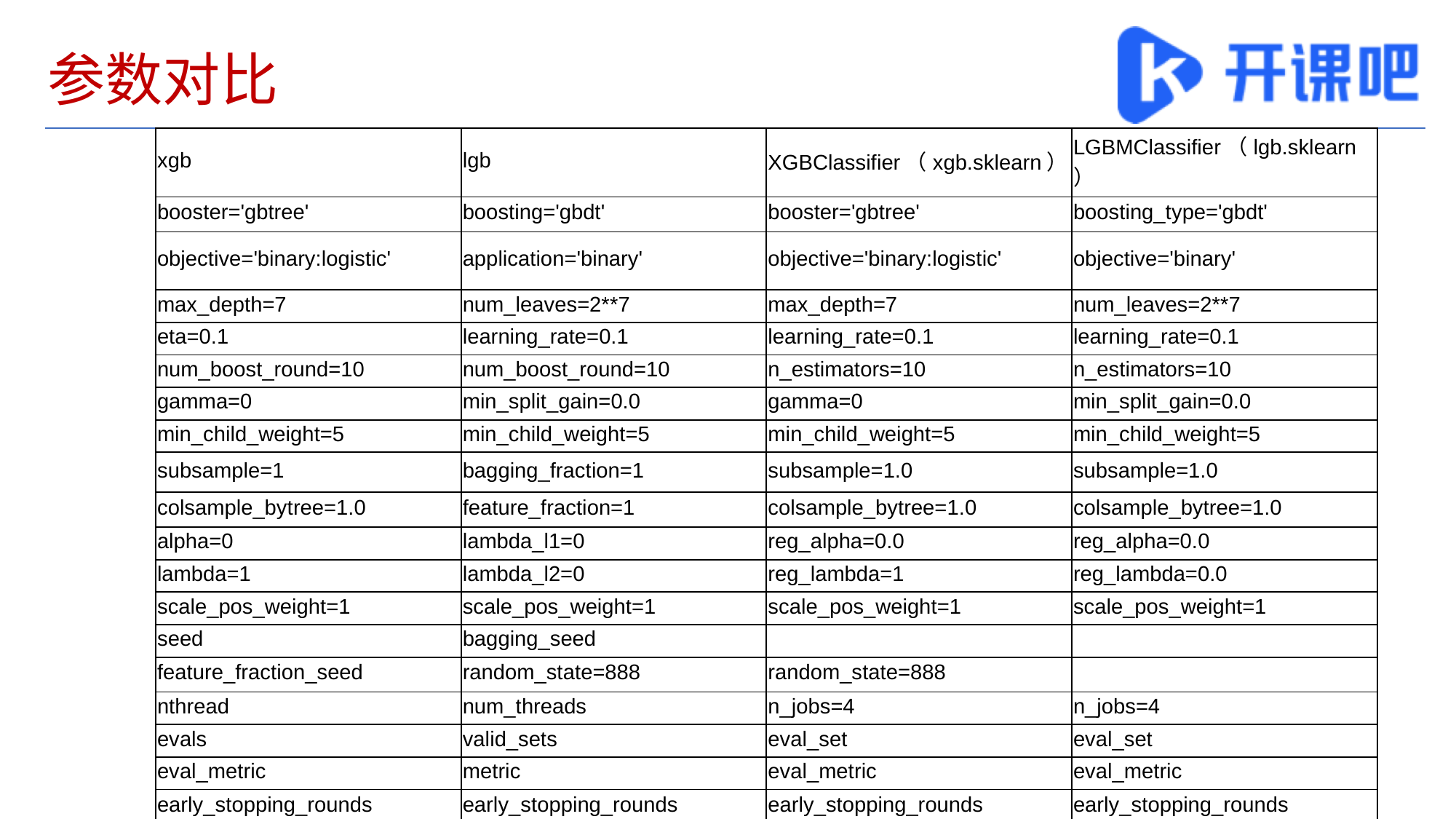

# 参数对比
| xgb | lgb | XGBClassifier（xgb.sklearn） | LGBMClassifier（lgb.sklearn） |
| --- | --- | --- | --- |
| booster='gbtree' | boosting='gbdt' | booster='gbtree' | boosting\_type='gbdt' |
| objective='binary:logistic' | application='binary' | objective='binary:logistic' | objective='binary' |
| max\_depth=7 | num\_leaves=2\*\*7 | max\_depth=7 | num\_leaves=2\*\*7 |
| eta=0.1 | learning\_rate=0.1 | learning\_rate=0.1 | learning\_rate=0.1 |
| num\_boost\_round=10 | num\_boost\_round=10 | n\_estimators=10 | n\_estimators=10 |
| gamma=0 | min\_split\_gain=0.0 | gamma=0 | min\_split\_gain=0.0 |
| min\_child\_weight=5 | min\_child\_weight=5 | min\_child\_weight=5 | min\_child\_weight=5 |
| subsample=1 | bagging\_fraction=1 | subsample=1.0 | subsample=1.0 |
| colsample\_bytree=1.0 | feature\_fraction=1 | colsample\_bytree=1.0 | colsample\_bytree=1.0 |
| alpha=0 | lambda\_l1=0 | reg\_alpha=0.0 | reg\_alpha=0.0 |
| lambda=1 | lambda\_l2=0 | reg\_lambda=1 | reg\_lambda=0.0 |
| scale\_pos\_weight=1 | scale\_pos\_weight=1 | scale\_pos\_weight=1 | scale\_pos\_weight=1 |
| seed | bagging\_seed |  |  |
| feature\_fraction\_seed | random\_state=888 | random\_state=888 |  |
| nthread | num\_threads | n\_jobs=4 | n\_jobs=4 |
| evals | valid\_sets | eval\_set | eval\_set |
| eval\_metric | metric | eval\_metric | eval\_metric |
| early\_stopping\_rounds | early\_stopping\_rounds | early\_stopping\_rounds | early\_stopping\_rounds |
| verbose\_eval | verbose\_eval | verbose | verbose |